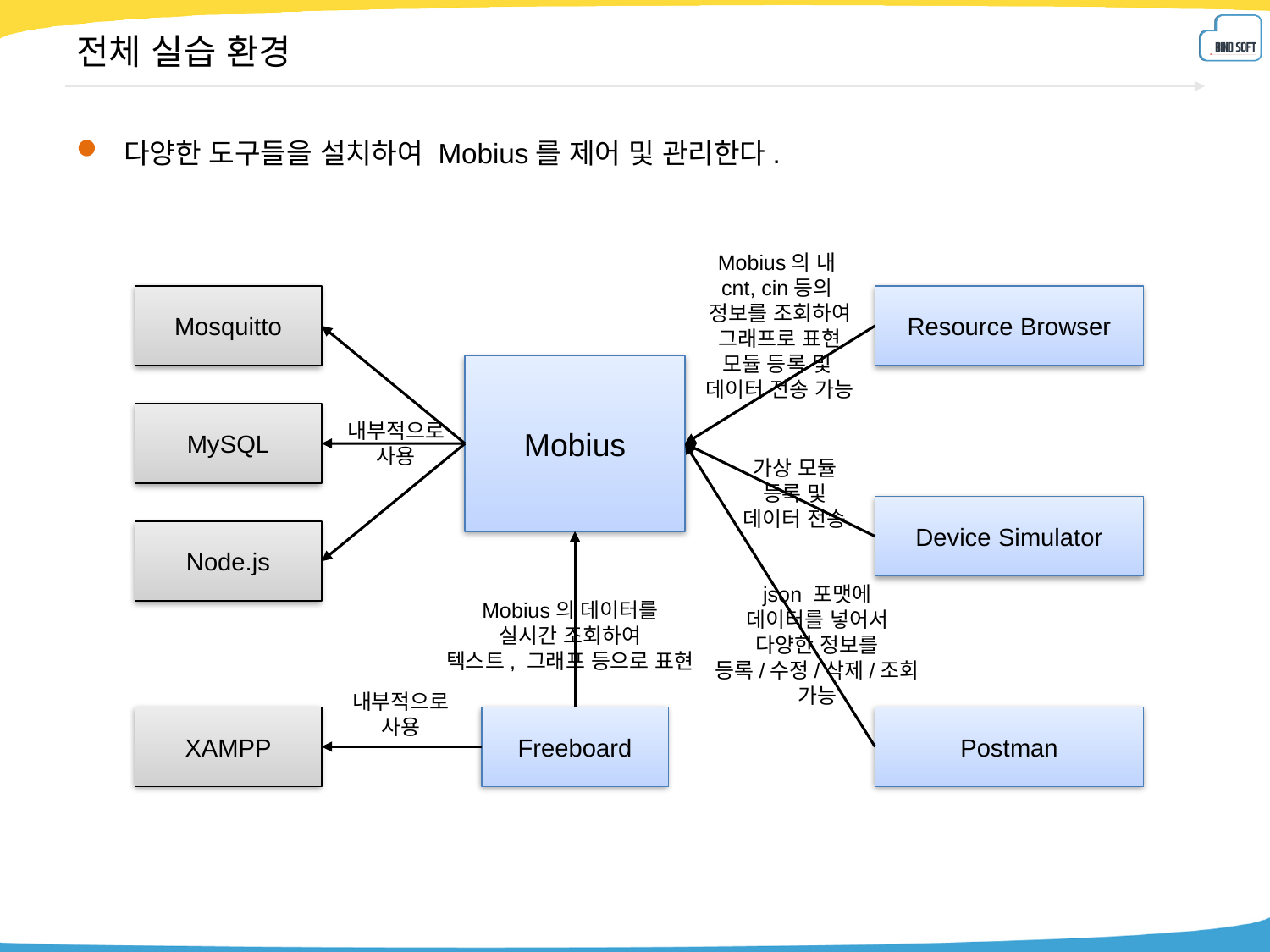

# 전체 실습 환경
다양한 도구들을 설치하여 Mobius를 제어 및 관리한다.
Mobius의 내
cnt, cin등의
정보를 조회하여
그래프로 표현
모듈 등록 및
데이터 전송 가능
Mosquitto
Resource Browser
Mobius
MySQL
내부적으로
사용
가상 모듈
등록 및
데이터 전송
Device Simulator
Node.js
json 포맷에
데이터를 넣어서
다양한 정보를
등록/수정/삭제/조회
가능
Mobius의 데이터를
실시간 조회하여
텍스트, 그래프 등으로 표현
내부적으로
사용
XAMPP
Freeboard
Postman